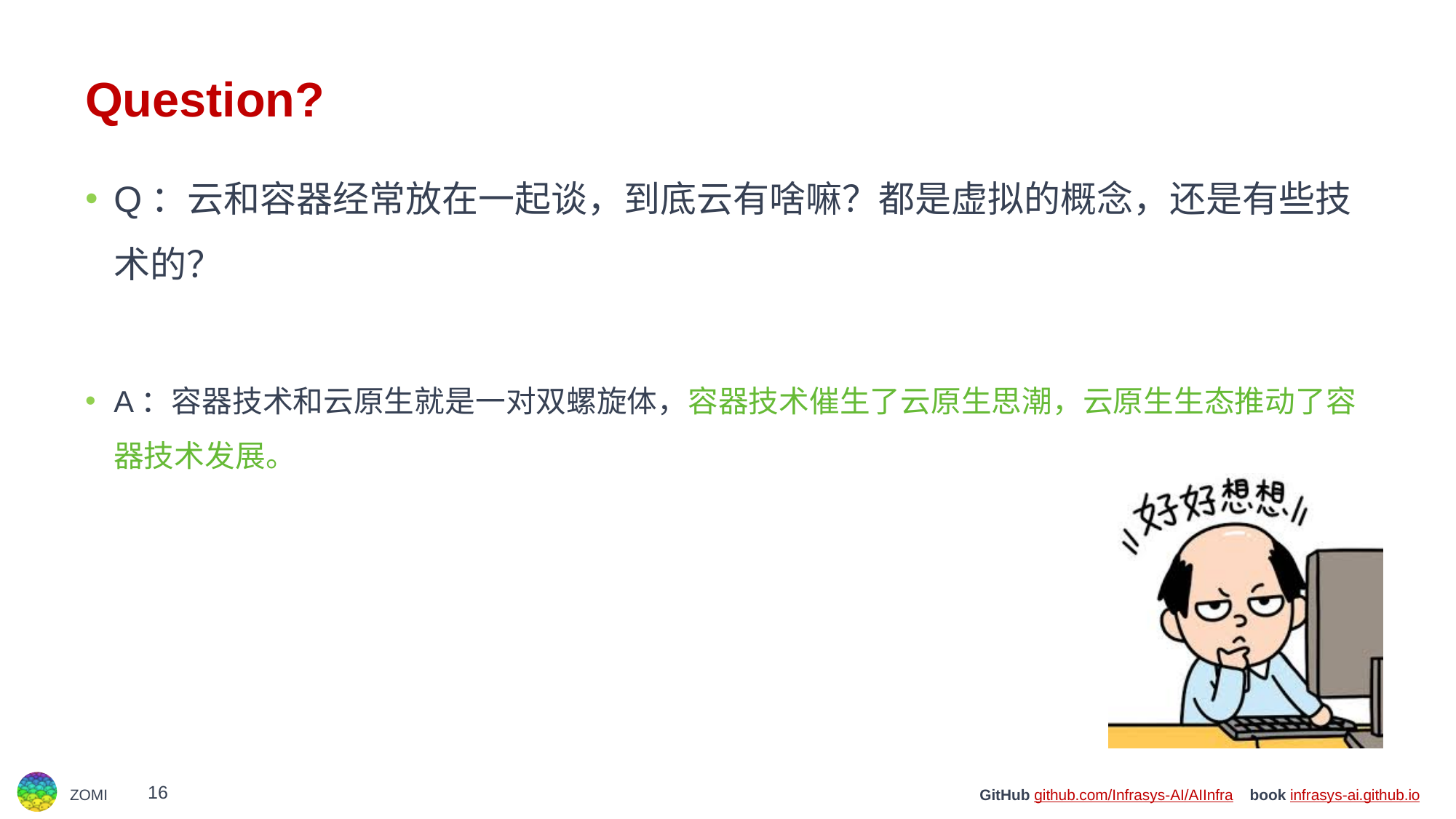

# Question?
Q：云和容器经常放在一起谈，到底云有啥嘛？都是虚拟的概念，还是有些技术的？

A：容器技术和云原生就是一对双螺旋体，容器技术催生了云原生思潮，云原生生态推动了容器技术发展。